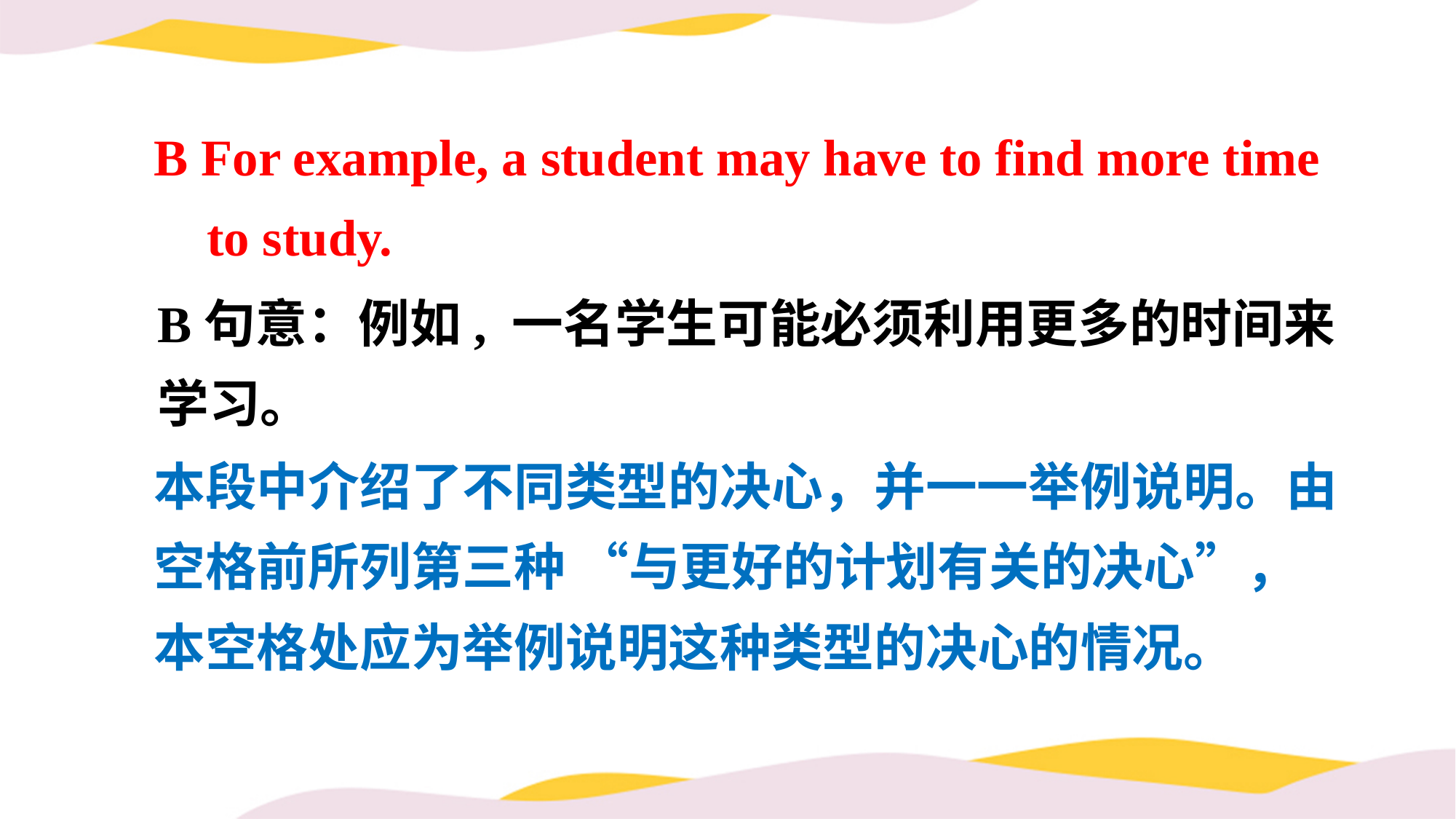

B For example, a student may have to find more time to study.
B句意：例如, 一名学生可能必须利用更多的时间来学习。
本段中介绍了不同类型的决心，并一一举例说明。由空格前所列第三种 “与更好的计划有关的决心”，本空格处应为举例说明这种类型的决心的情况。